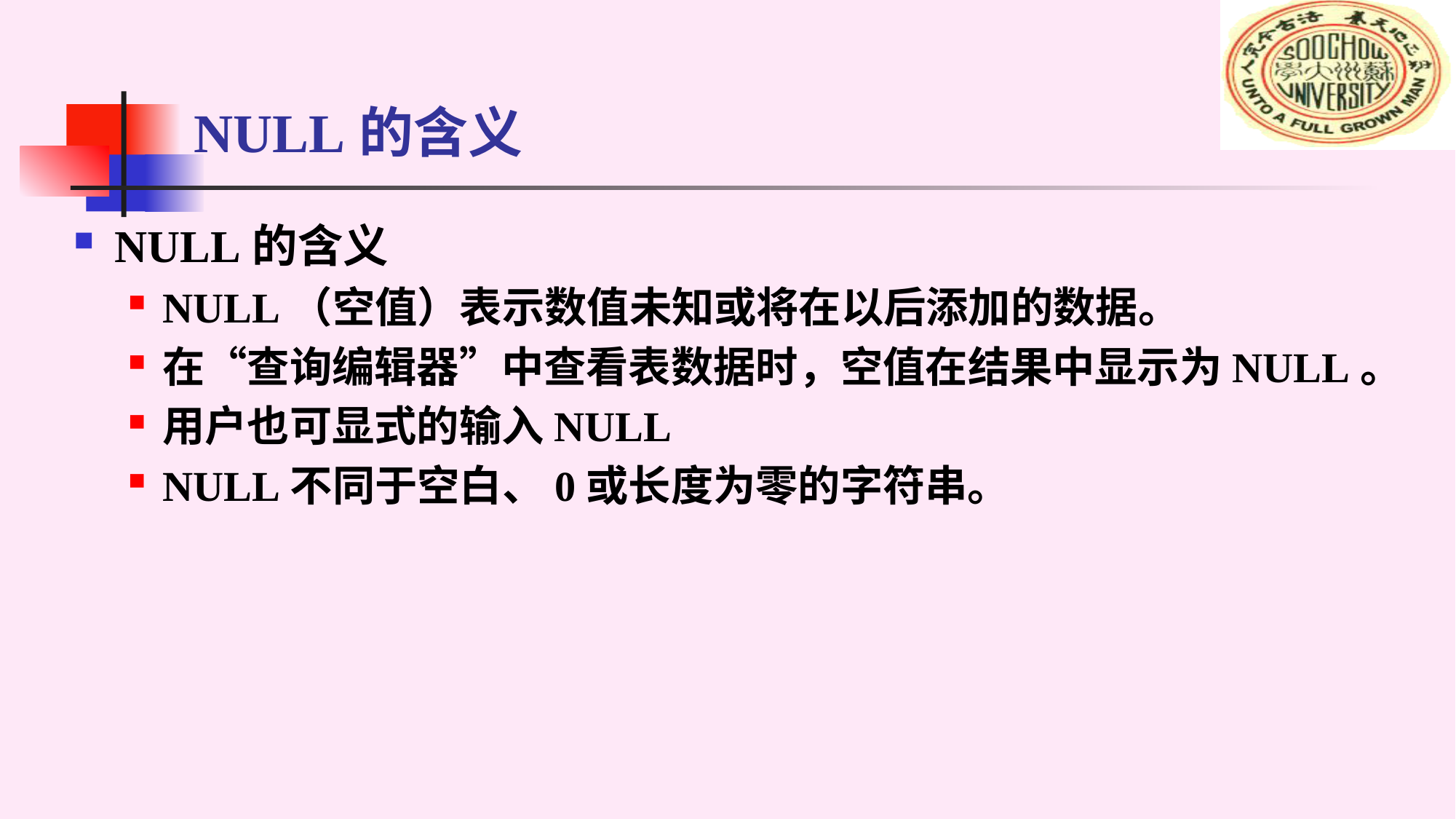

# NULL的含义
NULL的含义
NULL（空值）表示数值未知或将在以后添加的数据。
在“查询编辑器”中查看表数据时，空值在结果中显示为NULL。
用户也可显式的输入NULL
NULL不同于空白、0或长度为零的字符串。